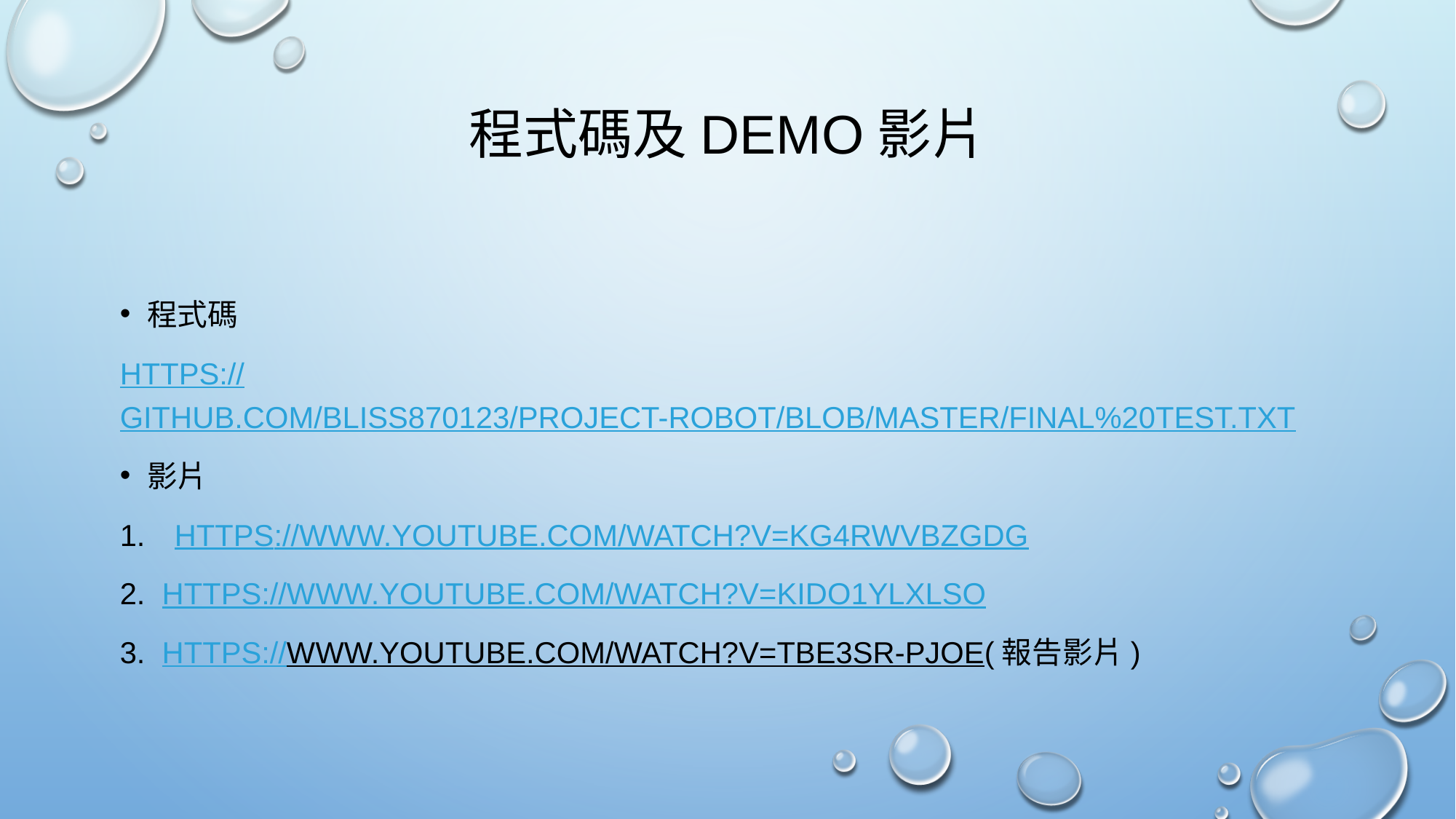

# 程式碼及Demo影片
程式碼
https://github.com/bliss870123/project-robot/blob/master/Final%20Test.txt
影片
https://www.youtube.com/watch?v=kg4rWvbZgdg
2.  https://www.youtube.com/watch?v=kiDo1yLXLso
3.  https://www.youtube.com/watch?v=tbE3SR-pJOE(報告影片)